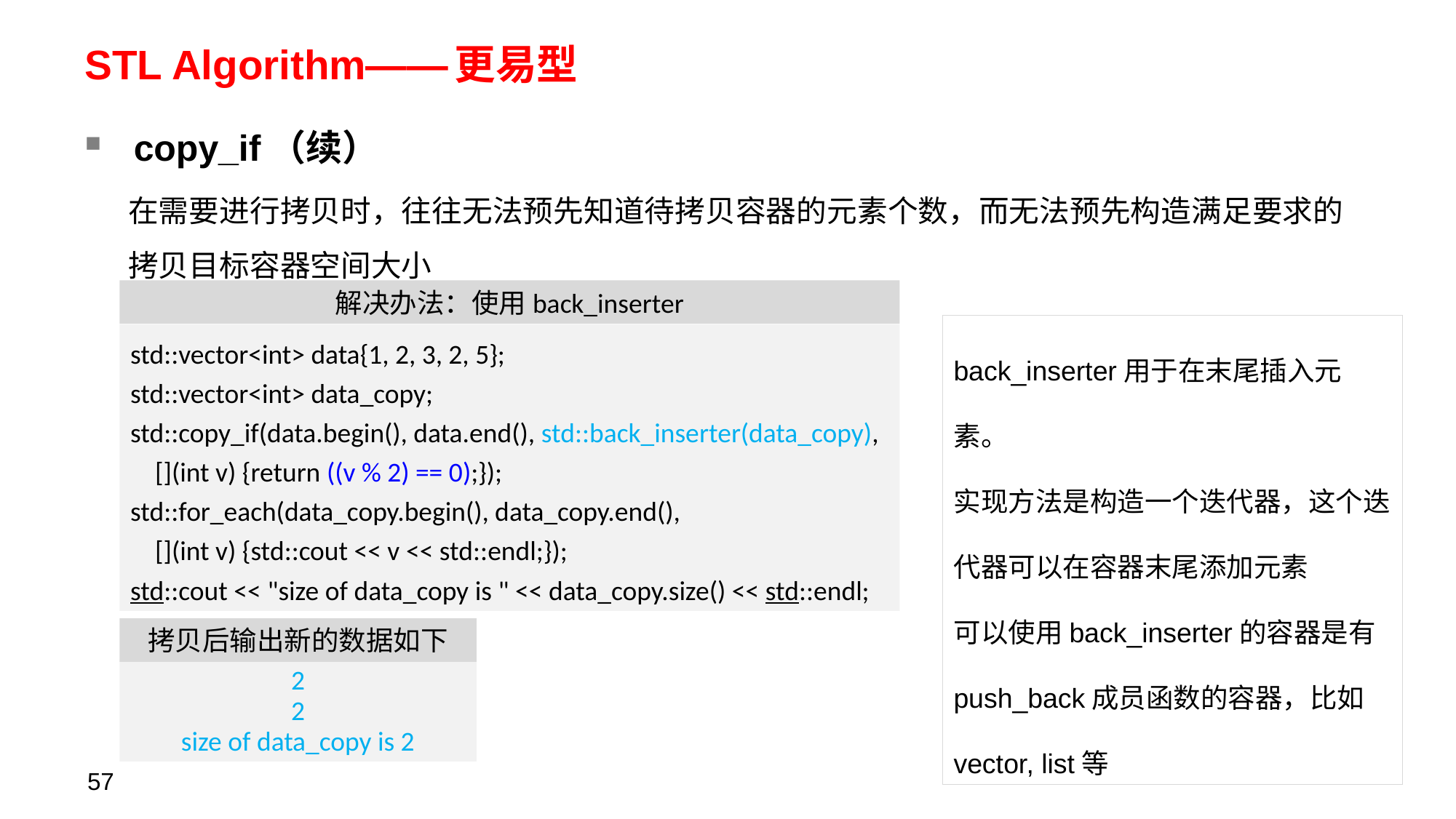

# STL Algorithm——更易型
copy_if（续）
在需要进行拷贝时，往往无法预先知道待拷贝容器的元素个数，而无法预先构造满足要求的拷贝目标容器空间大小
解决办法：使用back_inserter
back_inserter用于在末尾插入元素。
实现方法是构造一个迭代器，这个迭代器可以在容器末尾添加元素
可以使用back_inserter的容器是有push_back成员函数的容器，比如vector, list等
std::vector<int> data{1, 2, 3, 2, 5};
std::vector<int> data_copy;
std::copy_if(data.begin(), data.end(), std::back_inserter(data_copy),
    [](int v) {return ((v % 2) == 0);});
std::for_each(data_copy.begin(), data_copy.end(),
    [](int v) {std::cout << v << std::endl;});
std::cout << "size of data_copy is " << data_copy.size() << std::endl;
拷贝后输出新的数据如下
2
2
size of data_copy is 2
57